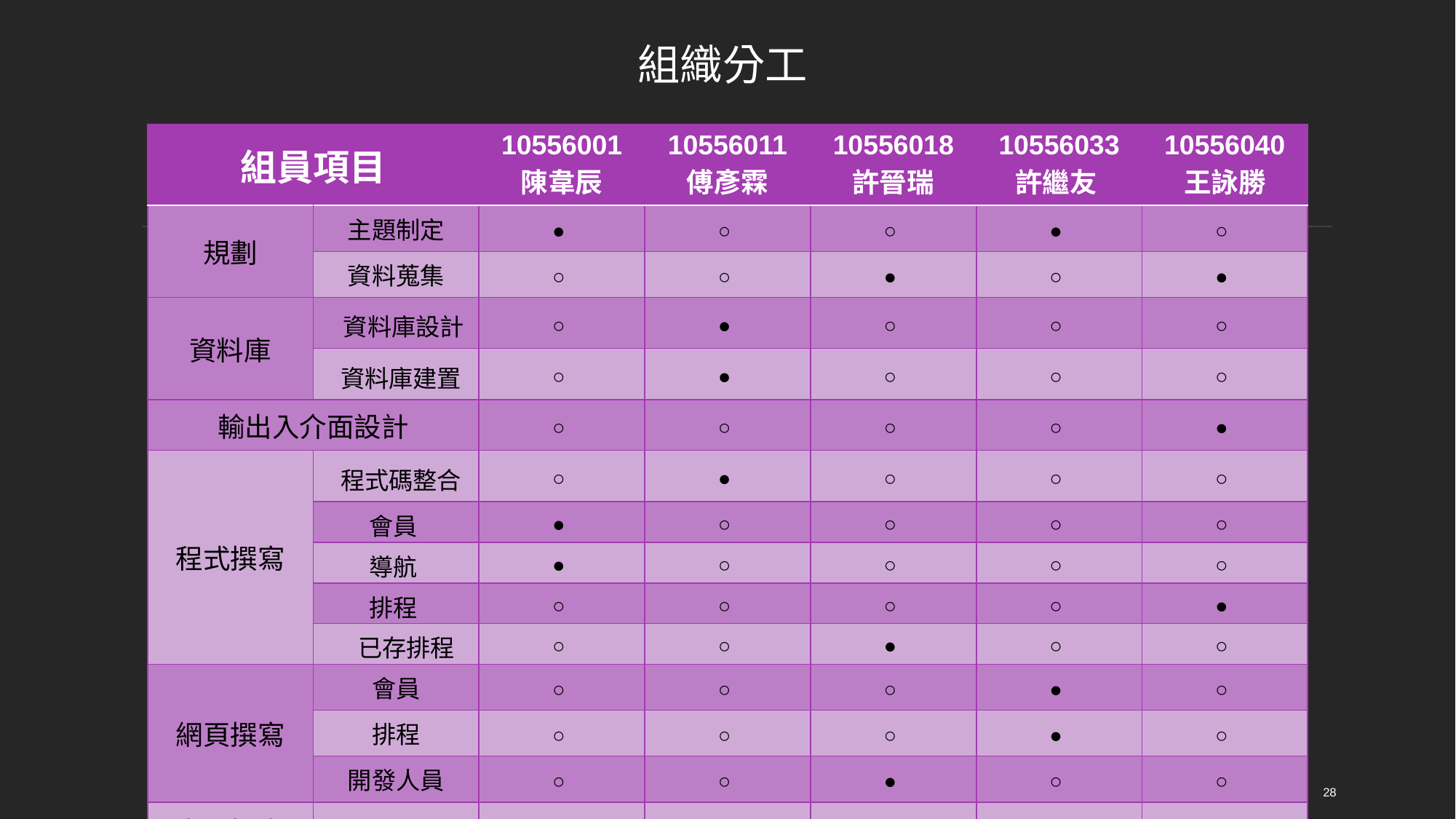

組織分工
| 組員項目 |  | 10556001 陳韋辰 | 10556011 傅彥霖 | 10556018 許晉瑞 | 10556033 許繼友 | 10556040 王詠勝 |
| --- | --- | --- | --- | --- | --- | --- |
| 規劃 | 主題制定 | ● | ○ | ○ | ● | ○ |
|  | 資料蒐集 | ○ | ○ | ● | ○ | ● |
| 資料庫 | 資料庫設計 | ○ | ● | ○ | ○ | ○ |
|  | 資料庫建置 | ○ | ● | ○ | ○ | ○ |
| 輸出入介面設計 |  | ○ | ○ | ○ | ○ | ● |
| 程式撰寫 | 程式碼整合 | ○ | ● | ○ | ○ | ○ |
|  | 會員 | ● | ○ | ○ | ○ | ○ |
|  | 導航 | ● | ○ | ○ | ○ | ○ |
|  | 排程 | ○ | ○ | ○ | ○ | ● |
|  | 已存排程 | ○ | ○ | ● | ○ | ○ |
| 網頁撰寫 | 會員 | ○ | ○ | ○ | ● | ○ |
|  | 排程 | ○ | ○ | ○ | ● | ○ |
|  | 開發人員 | ○ | ○ | ● | ○ | ○ |
| 文件撰寫 | 資料庫連結 | ○ | ● | ○ | ○ | ○ |
28